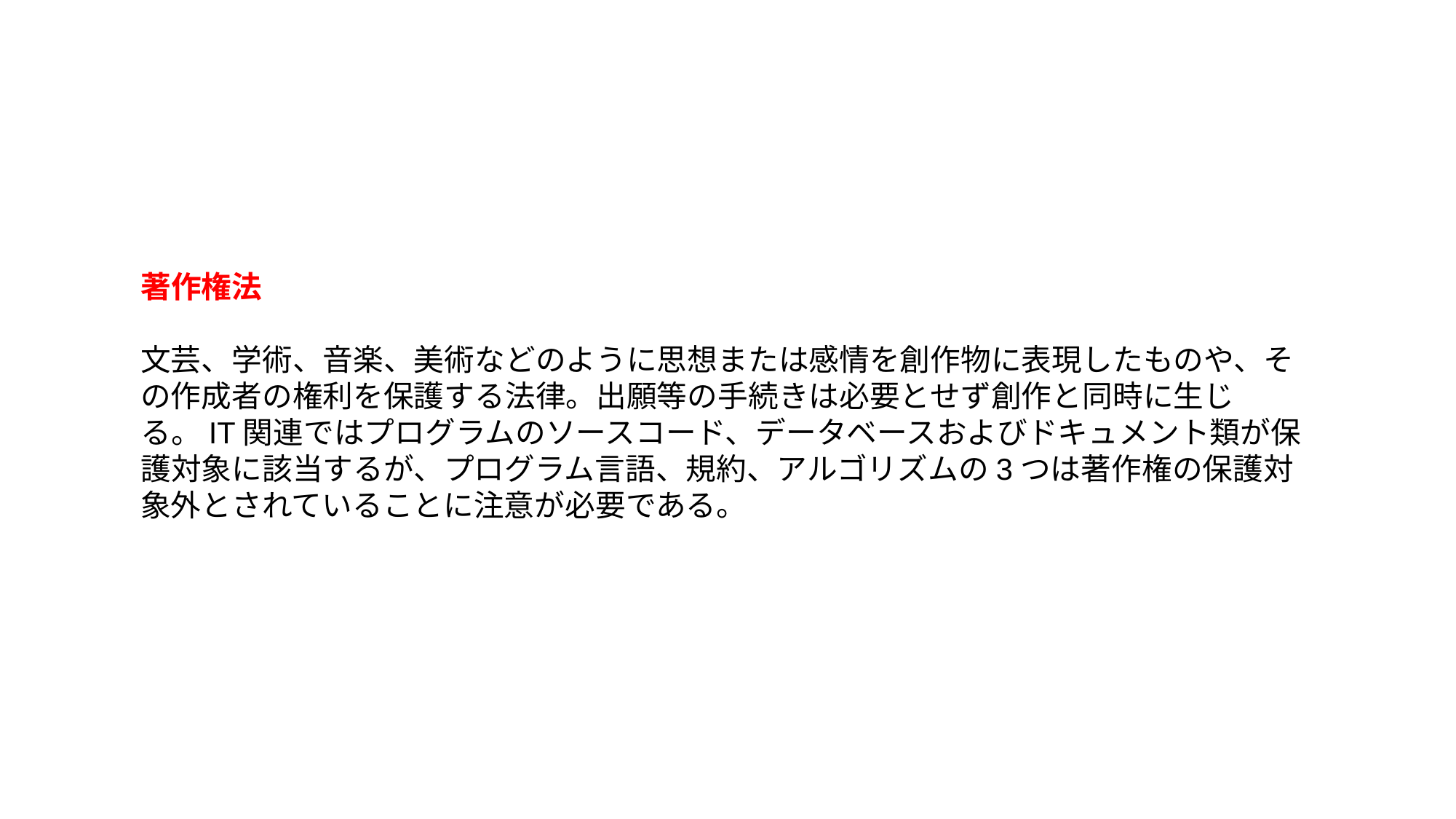

著作権法

文芸、学術、音楽、美術などのように思想または感情を創作物に表現したものや、その作成者の権利を保護する法律。出願等の手続きは必要とせず創作と同時に生じる。IT関連ではプログラムのソースコード、データベースおよびドキュメント類が保護対象に該当するが、プログラム言語、規約、アルゴリズムの3つは著作権の保護対象外とされていることに注意が必要である。